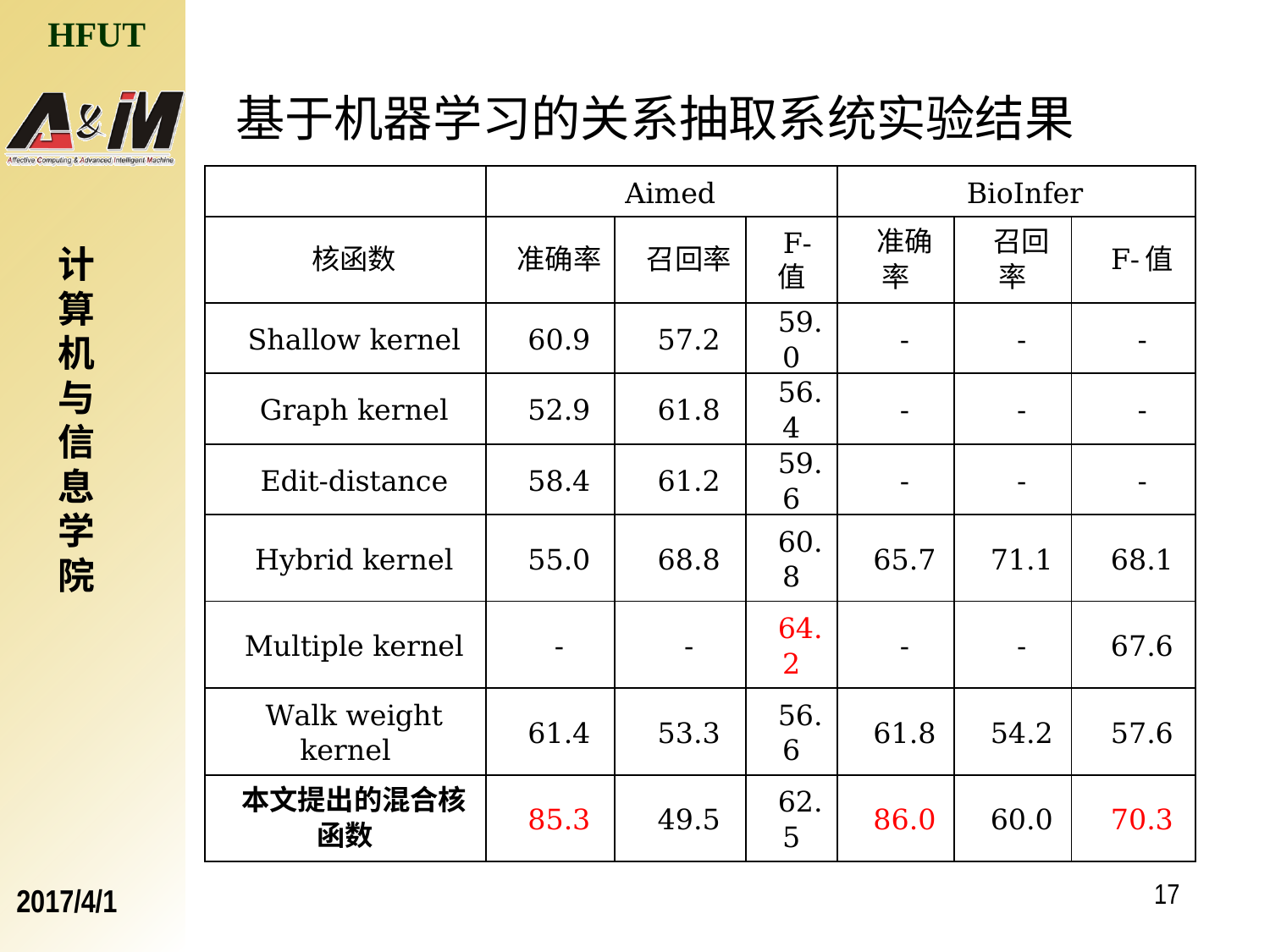

基于机器学习的关系抽取系统实验结果
|  | Aimed |  |  | BioInfer |  |  |
| --- | --- | --- | --- | --- | --- | --- |
| 核函数 | 准确率 | 召回率 | F-值 | 准确率 | 召回率 | F-值 |
| Shallow kernel | 60.9 | 57.2 | 59.0 | - | - | - |
| Graph kernel | 52.9 | 61.8 | 56.4 | - | - | - |
| Edit-distance | 58.4 | 61.2 | 59.6 | - | - | - |
| Hybrid kernel | 55.0 | 68.8 | 60.8 | 65.7 | 71.1 | 68.1 |
| Multiple kernel | - | - | 64.2 | - | - | 67.6 |
| Walk weight kernel | 61.4 | 53.3 | 56.6 | 61.8 | 54.2 | 57.6 |
| 本文提出的混合核函数 | 85.3 | 49.5 | 62.5 | 86.0 | 60.0 | 70.3 |
计算机与信息学院
17
2017/4/1